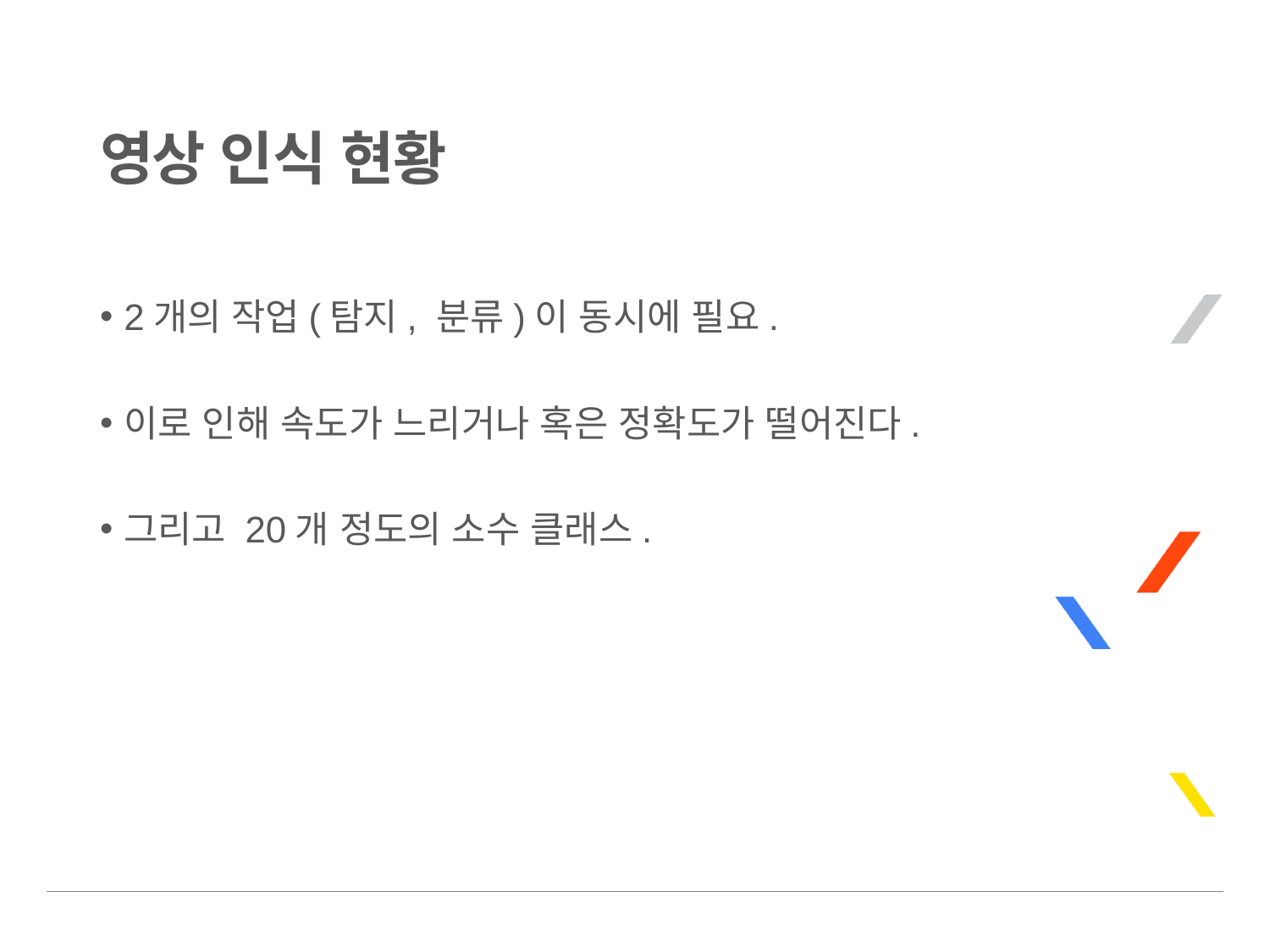

# 영상 인식 현황
2개의 작업(탐지, 분류)이 동시에 필요.

이로 인해 속도가 느리거나 혹은 정확도가 떨어진다.

그리고 20개 정도의 소수 클래스.